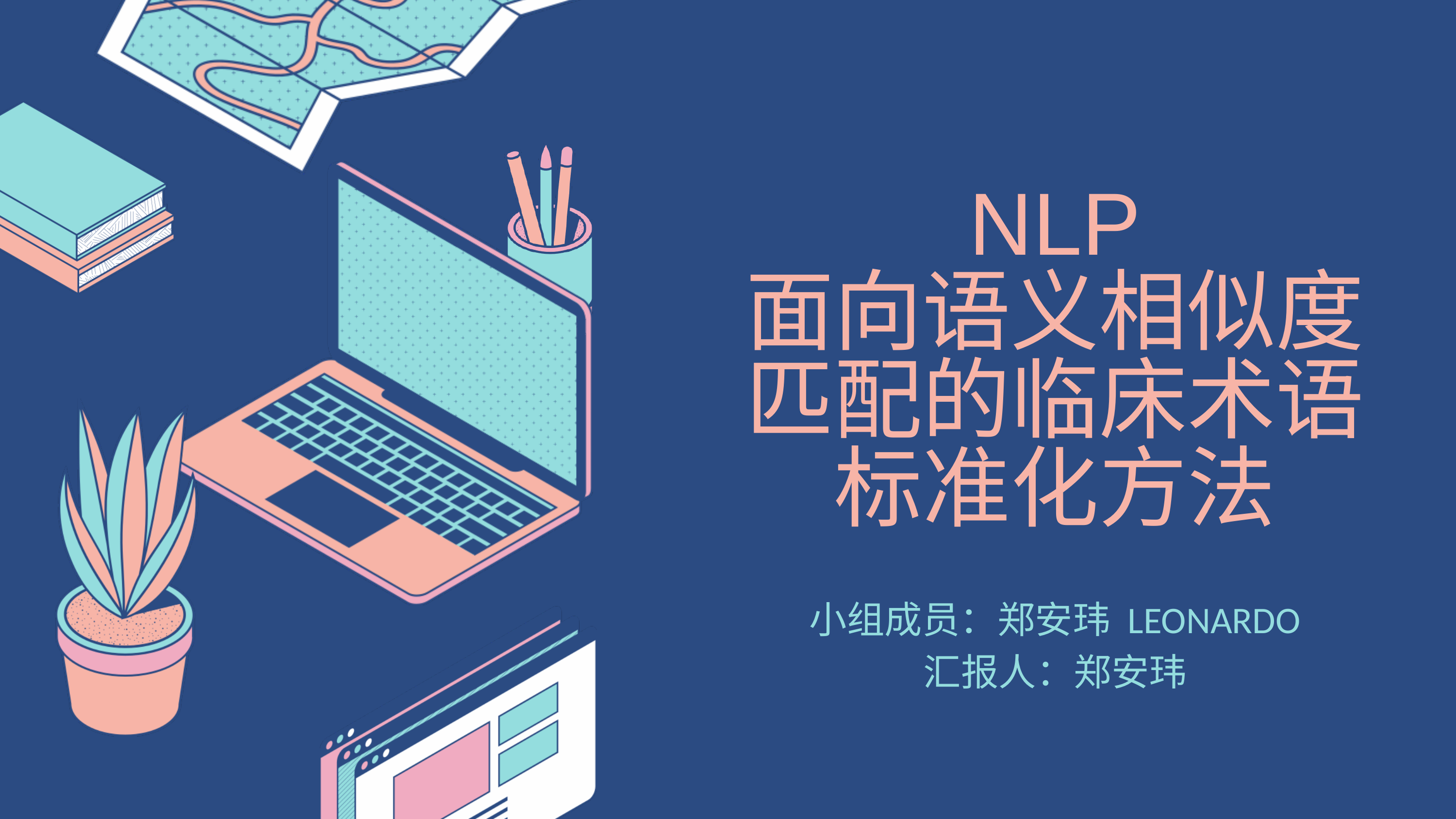

NLP
面向语义相似度匹配的临床术语标准化方法
小组成员：郑安玮 LEONARDO
汇报人：郑安玮